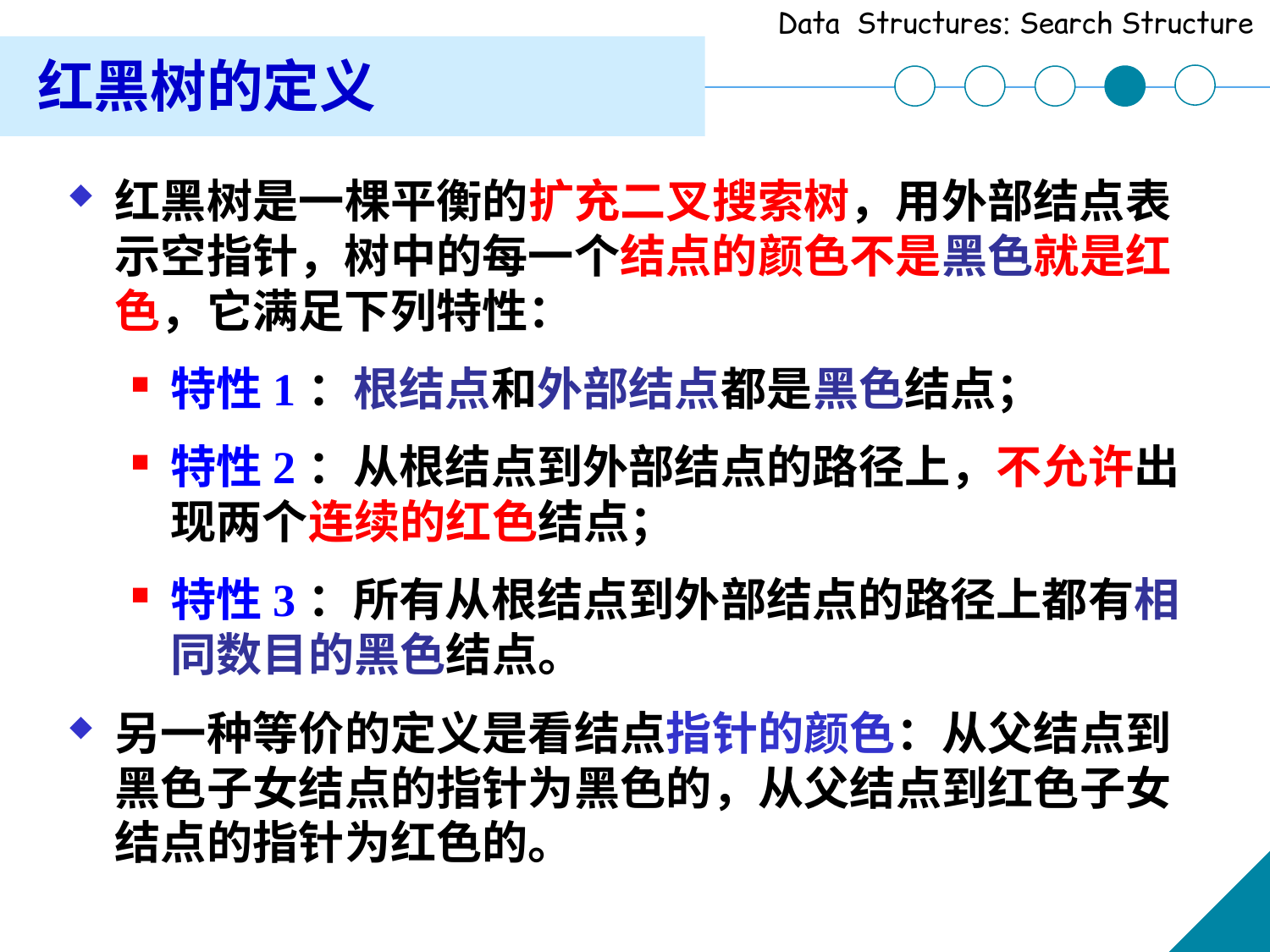

红黑树的定义

红黑树是一棵平衡的扩充二叉搜索树，用外部结点表示空指针，树中的每一个结点的颜色不是黑色就是红色，它满足下列特性：
特性1：根结点和外部结点都是黑色结点；
特性2：从根结点到外部结点的路径上，不允许出现两个连续的红色结点；
特性3：所有从根结点到外部结点的路径上都有相同数目的黑色结点。
另一种等价的定义是看结点指针的颜色：从父结点到黑色子女结点的指针为黑色的，从父结点到红色子女结点的指针为红色的。